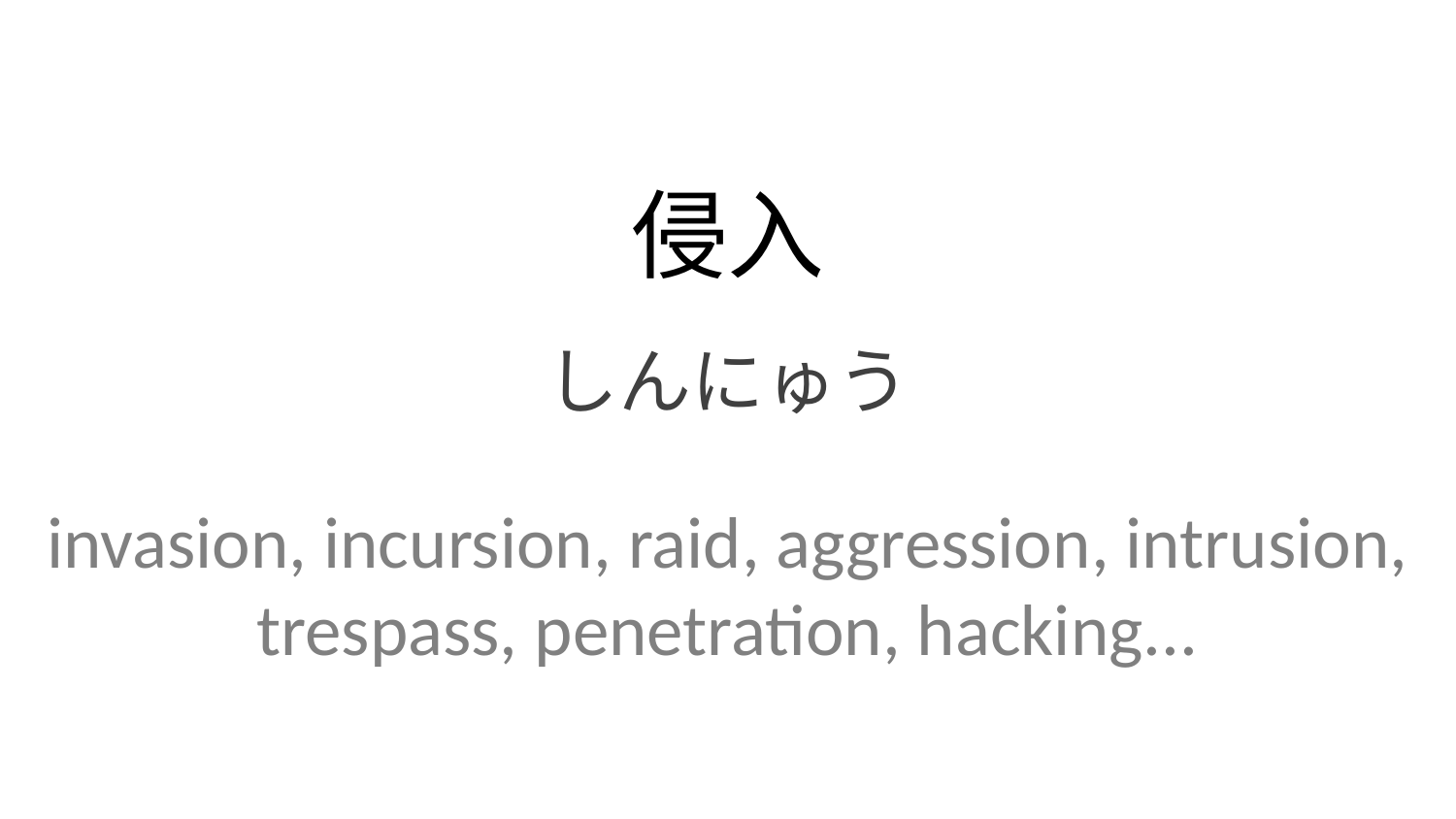

侵入

しんにゅう
invasion, incursion, raid, aggression, intrusion, trespass, penetration, hacking...